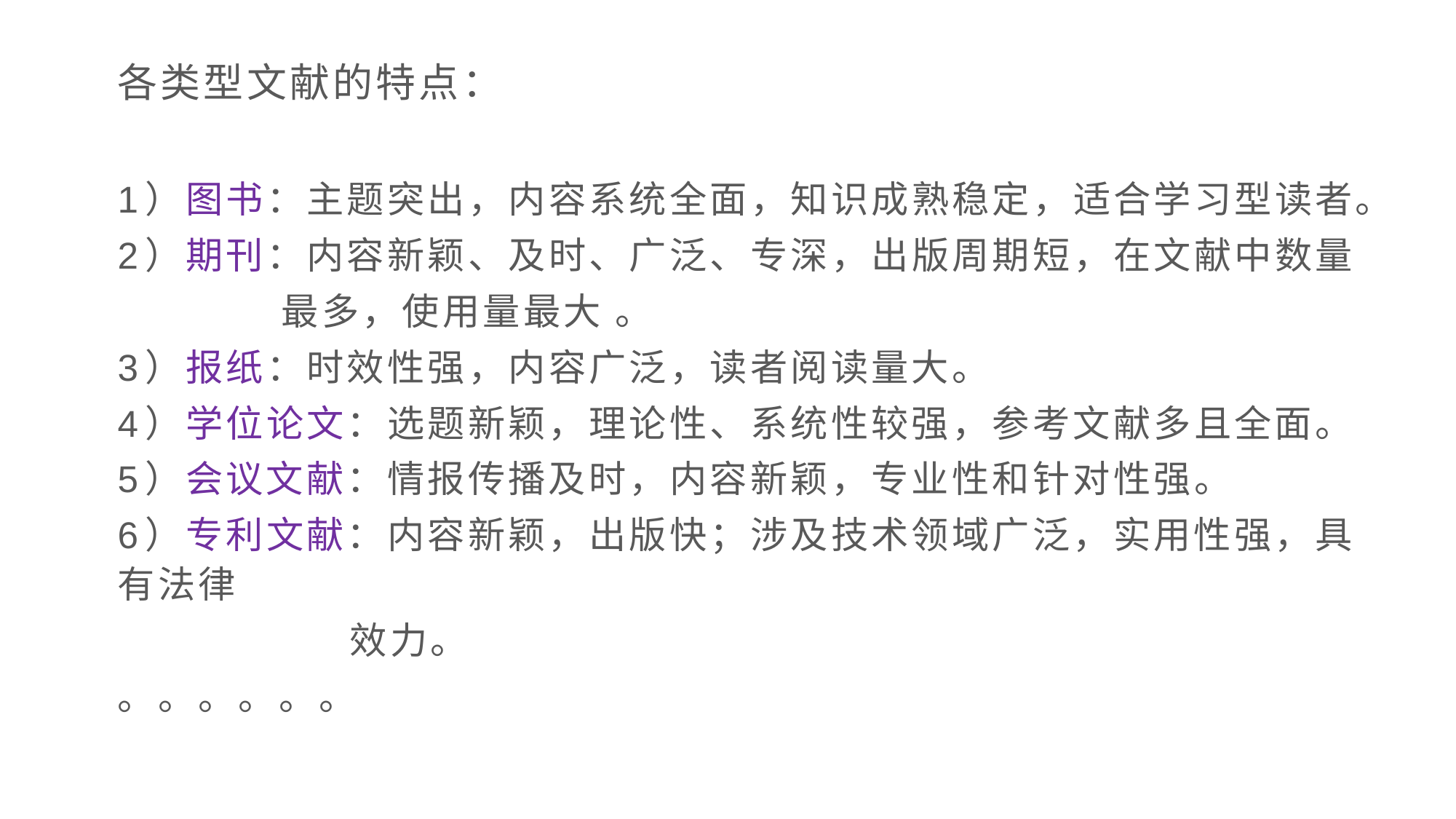

各类型文献的特点：

1）图书：主题突出，内容系统全面，知识成熟稳定，适合学习型读者。
2）期刊：内容新颖、及时、广泛、专深，出版周期短，在文献中数量
              最多，使用量最大 。
3）报纸：时效性强，内容广泛，读者阅读量大。
4）学位论文：选题新颖，理论性、系统性较强，参考文献多且全面。
5）会议文献：情报传播及时，内容新颖，专业性和针对性强。
6）专利文献：内容新颖，出版快；涉及技术领域广泛，实用性强，具有法律
                    效力。
。。。。。。